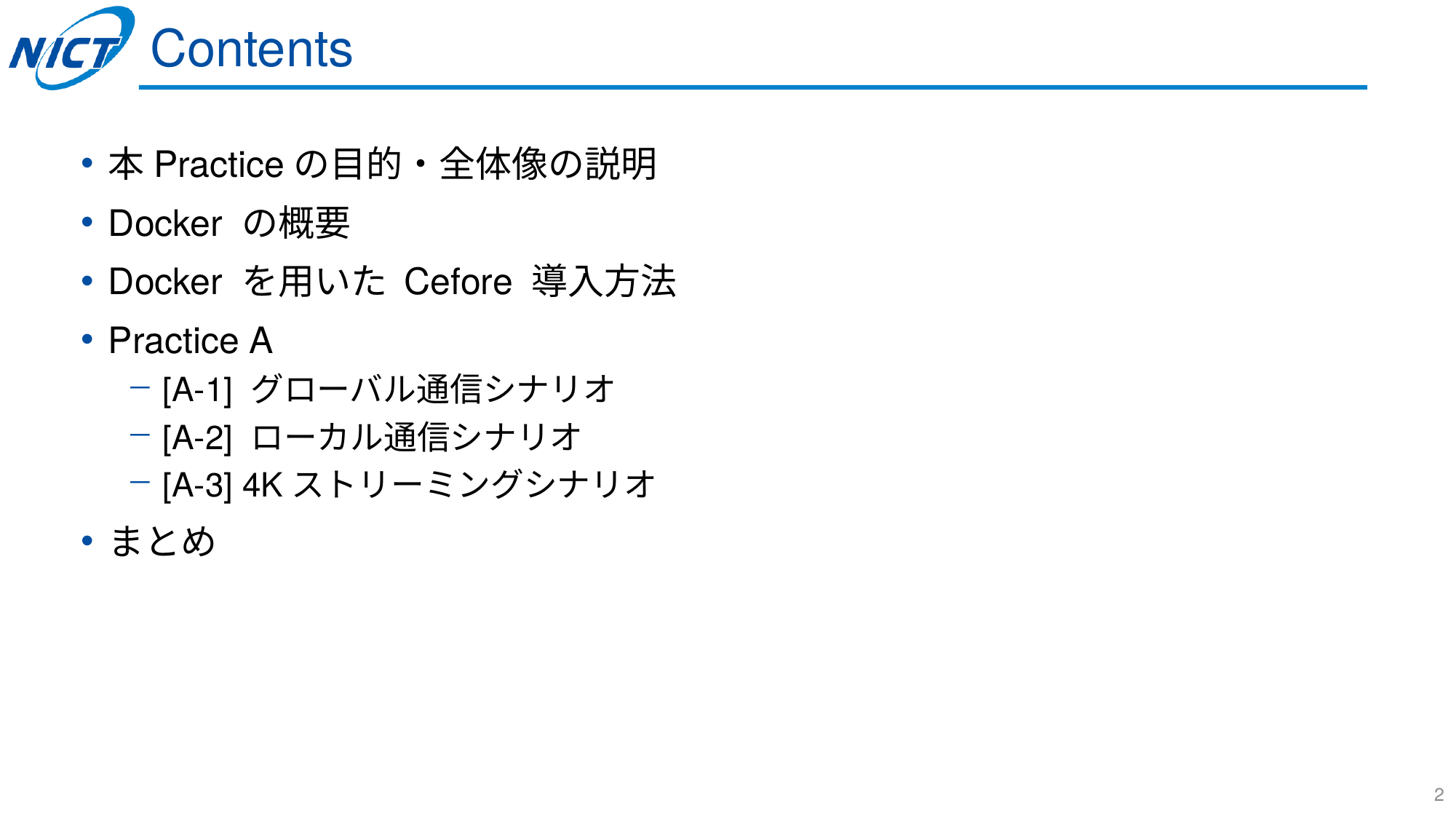

# Contents
本Practiceの目的・全体像の説明
Docker の概要
Docker を用いた Cefore 導入方法
Practice A
[A-1] グローバル通信シナリオ
[A-2] ローカル通信シナリオ
[A-3] 4Kストリーミングシナリオ
まとめ

2